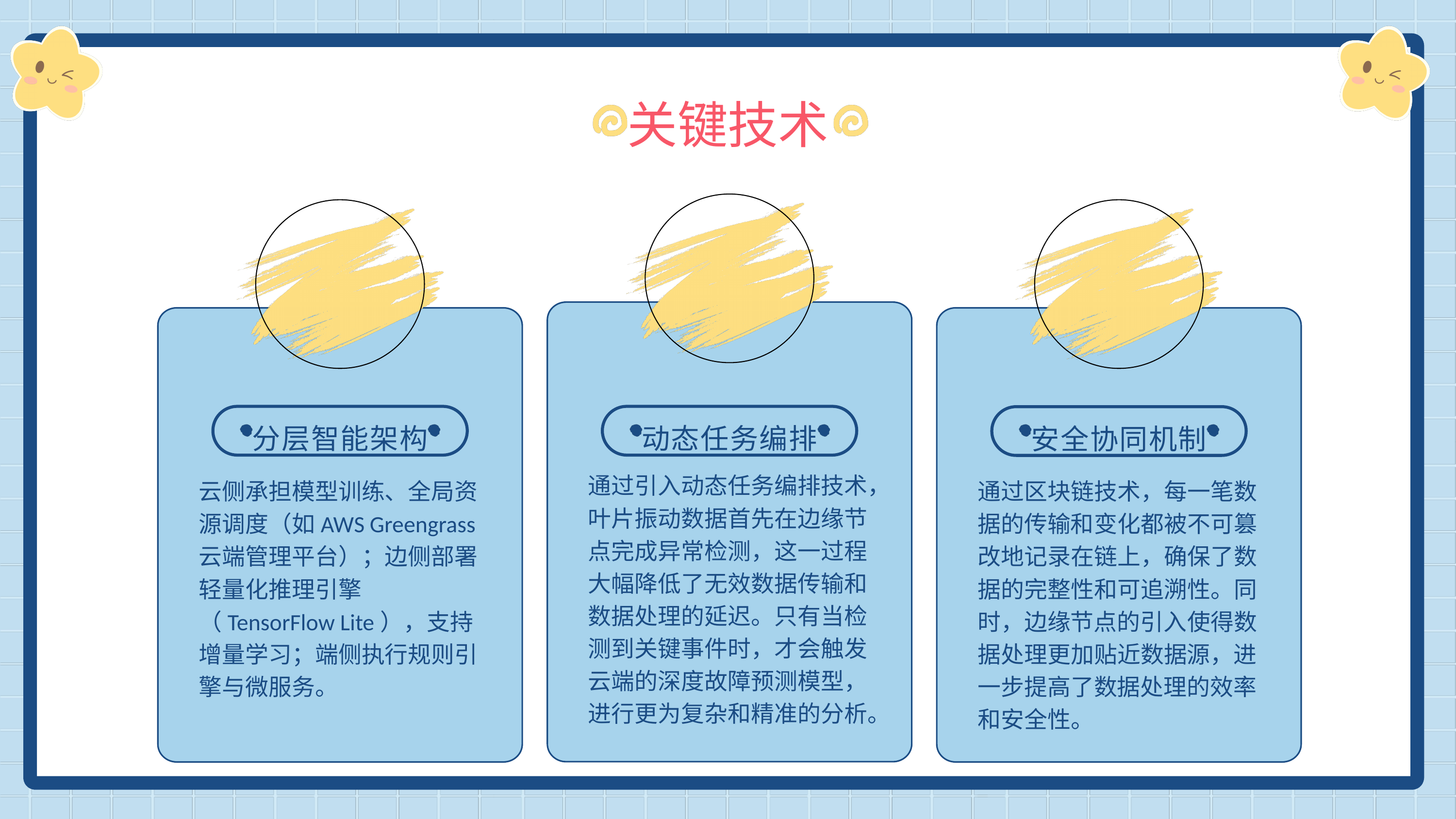

关键技术

分层智能架构

动态任务编排

安全协同机制

通过引入动态任务编排技术，叶片振动数据首先在边缘节点完成异常检测，这一过程大幅降低了无效数据传输和数据处理的延迟。只有当检测到关键事件时，才会触发云端的深度故障预测模型，进行更为复杂和精准的分析。
云侧承担模型训练、全局资源调度（如AWS Greengrass云端管理平台）；边侧部署轻量化推理引擎（TensorFlow Lite），支持增量学习；端侧执行规则引擎与微服务。
通过区块链技术，每一笔数据的传输和变化都被不可篡改地记录在链上，确保了数据的完整性和可追溯性。同时，边缘节点的引入使得数据处理更加贴近数据源，进一步提高了数据处理的效率和安全性。